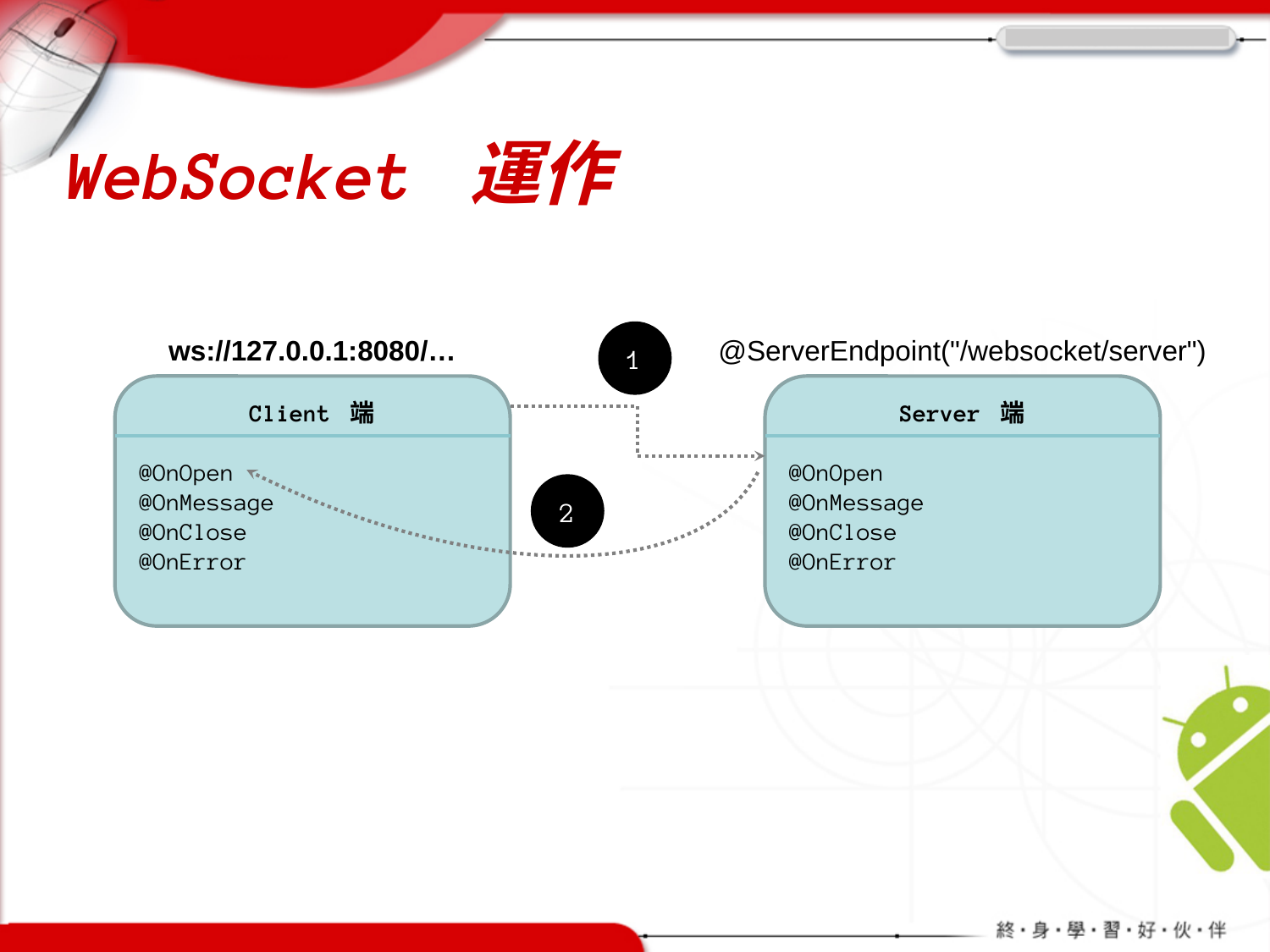

# WebSocket 運作
1
ws://127.0.0.1:8080/…
@ServerEndpoint("/websocket/server")
Client 端

@OnOpen
@OnMessage
@OnClose
@OnError

Server 端

@OnOpen
@OnMessage
@OnClose
@OnError

2